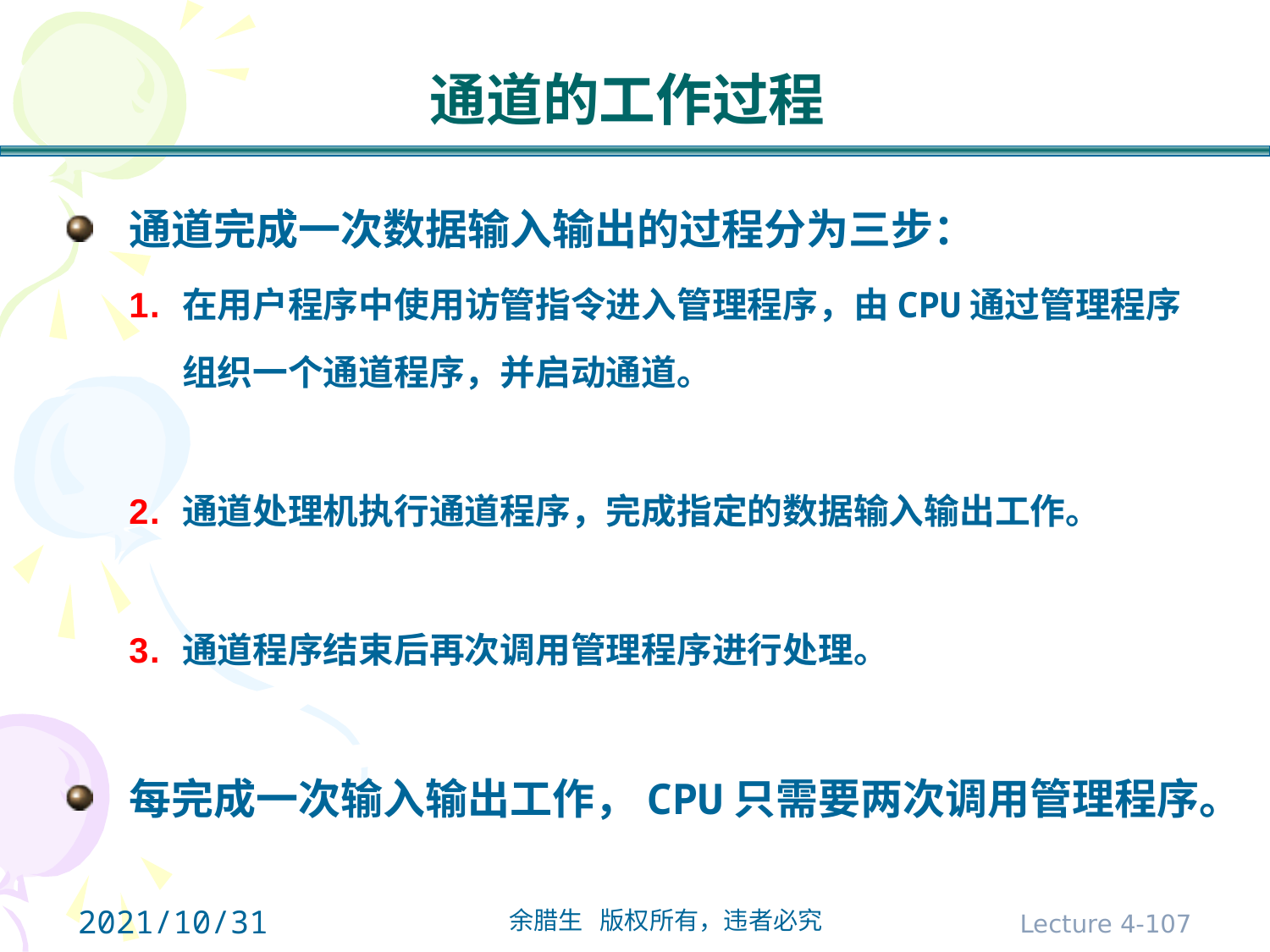

# 通道的工作过程
通道完成一次数据输入输出的过程分为三步：
在用户程序中使用访管指令进入管理程序，由CPU通过管理程序组织一个通道程序，并启动通道。

通道处理机执行通道程序，完成指定的数据输入输出工作。

通道程序结束后再次调用管理程序进行处理。

每完成一次输入输出工作，CPU只需要两次调用管理程序。
2021/10/31
Lecture 4-107